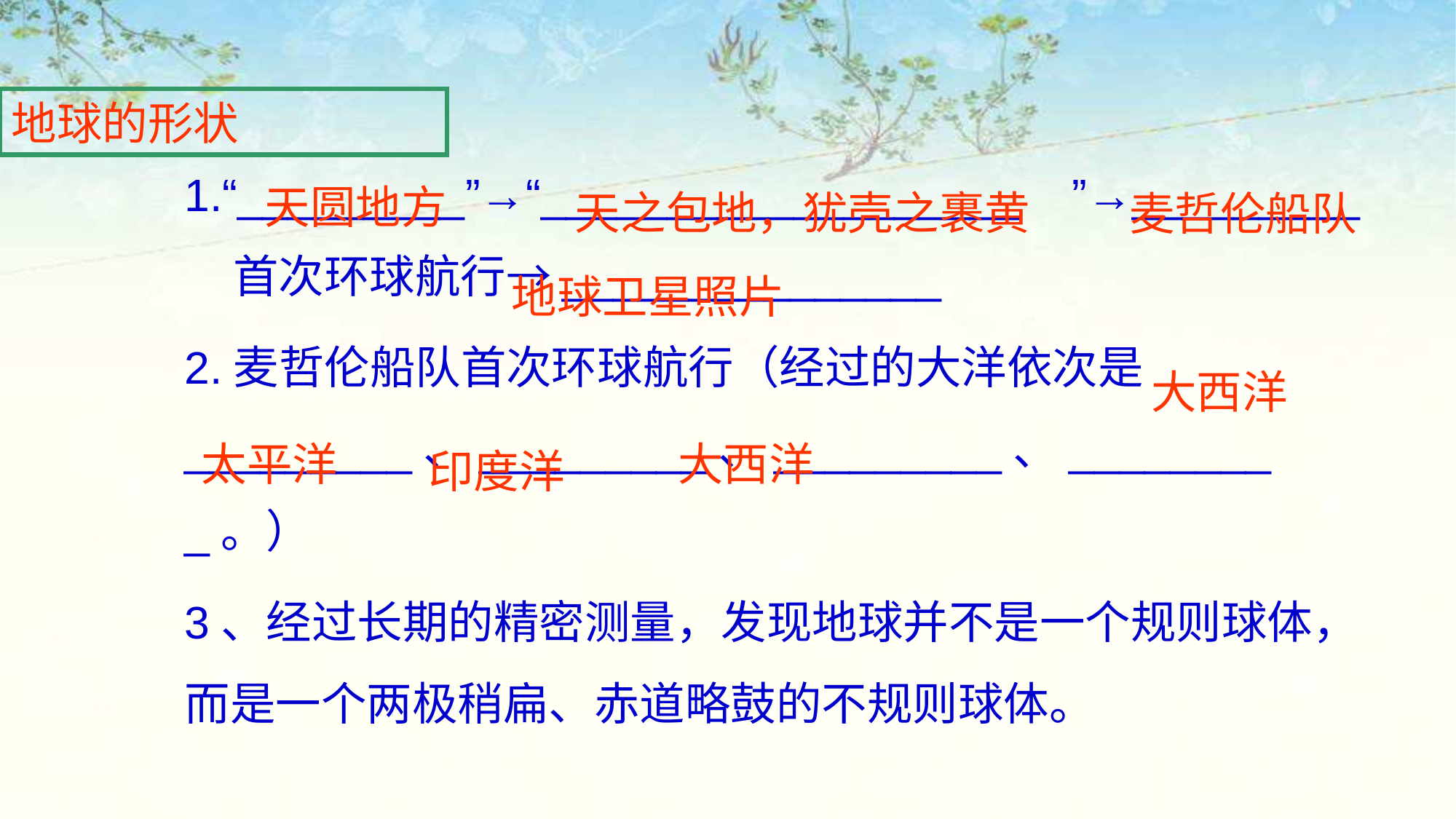

地球的形状
1.“_________”→“___________________    ”→_________    首次环球航行→_______________
2.麦哲伦船队首次环球航行（经过的大洋依次是_________、_________、_________、_________。）
3、经过长期的精密测量，发现地球并不是一个规则球体，而是一个两极稍扁、赤道略鼓的不规则球体。
天圆地方
天之包地，犹壳之裹黄
麦哲伦船队
地球卫星照片
大西洋
太平洋
大西洋
印度洋